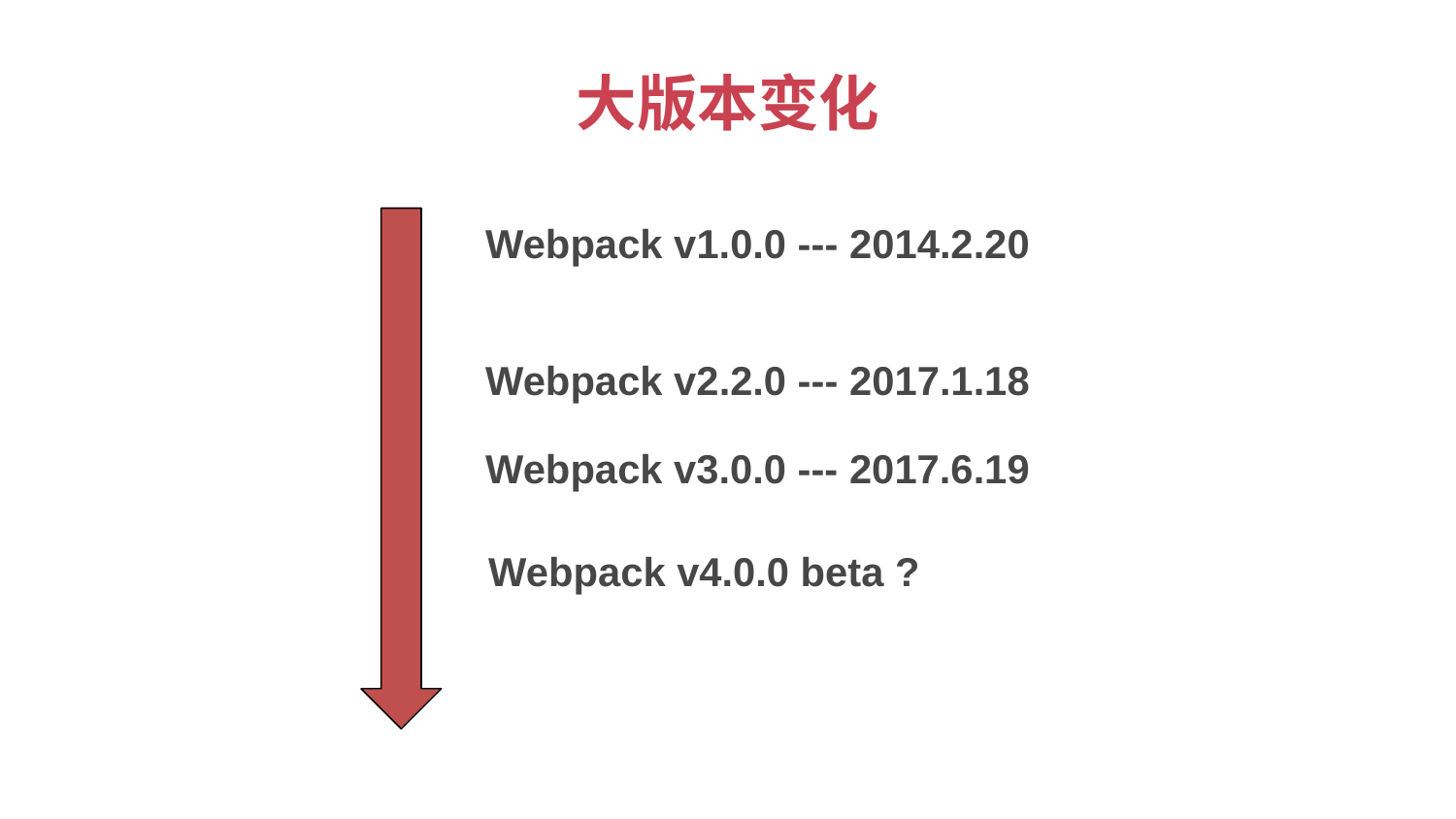

# 大版本变化

Webpack v1.0.0 --- 2014.2.20
Webpack v2.2.0 --- 2017.1.18
Webpack v3.0.0 --- 2017.6.19
Webpack v4.0.0 beta ?